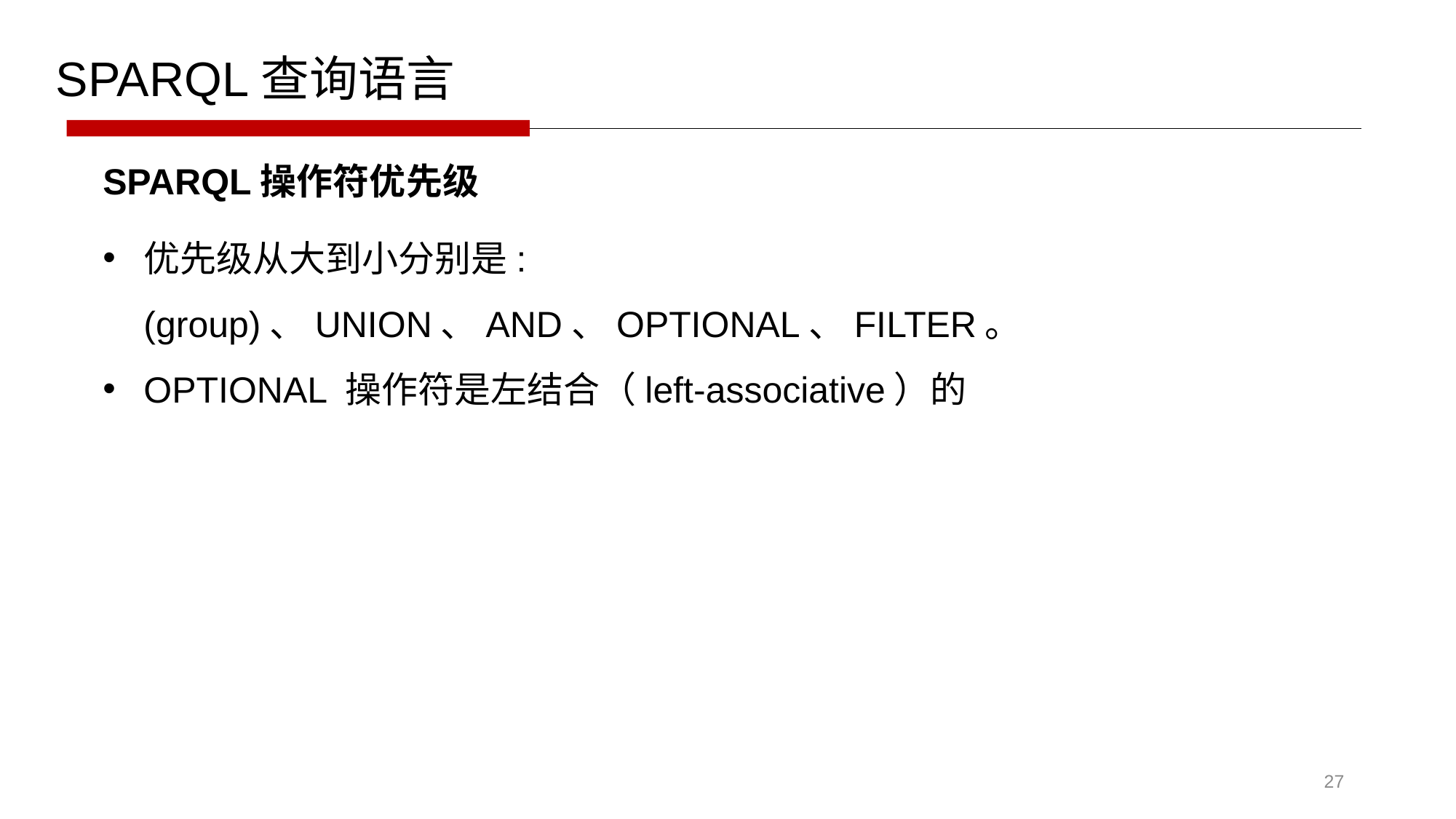

SPARQL查询语言

SPARQL操作符优先级
优先级从大到小分别是: (group)、UNION、AND、OPTIONAL、FILTER。
OPTIONAL 操作符是左结合（left-associative）的
27